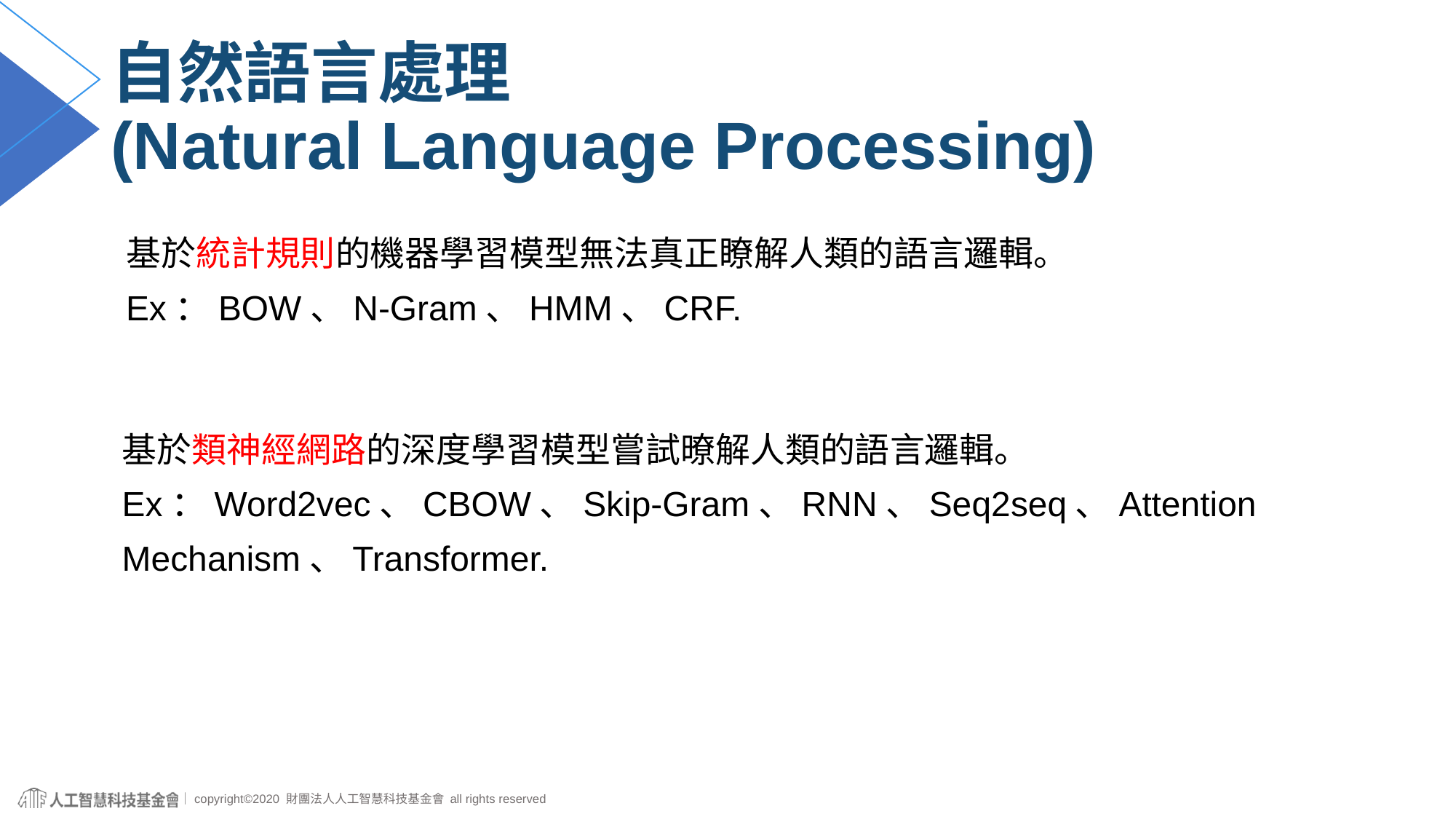

# 自然語言處理 (Natural Language Processing)
基於統計規則的機器學習模型無法真正瞭解人類的語言邏輯。
Ex：BOW、N-Gram、HMM、CRF.

基於類神經網路的深度學習模型嘗試暸解人類的語言邏輯。
Ex：Word2vec、CBOW、Skip-Gram、RNN、Seq2seq、Attention Mechanism、Transformer.